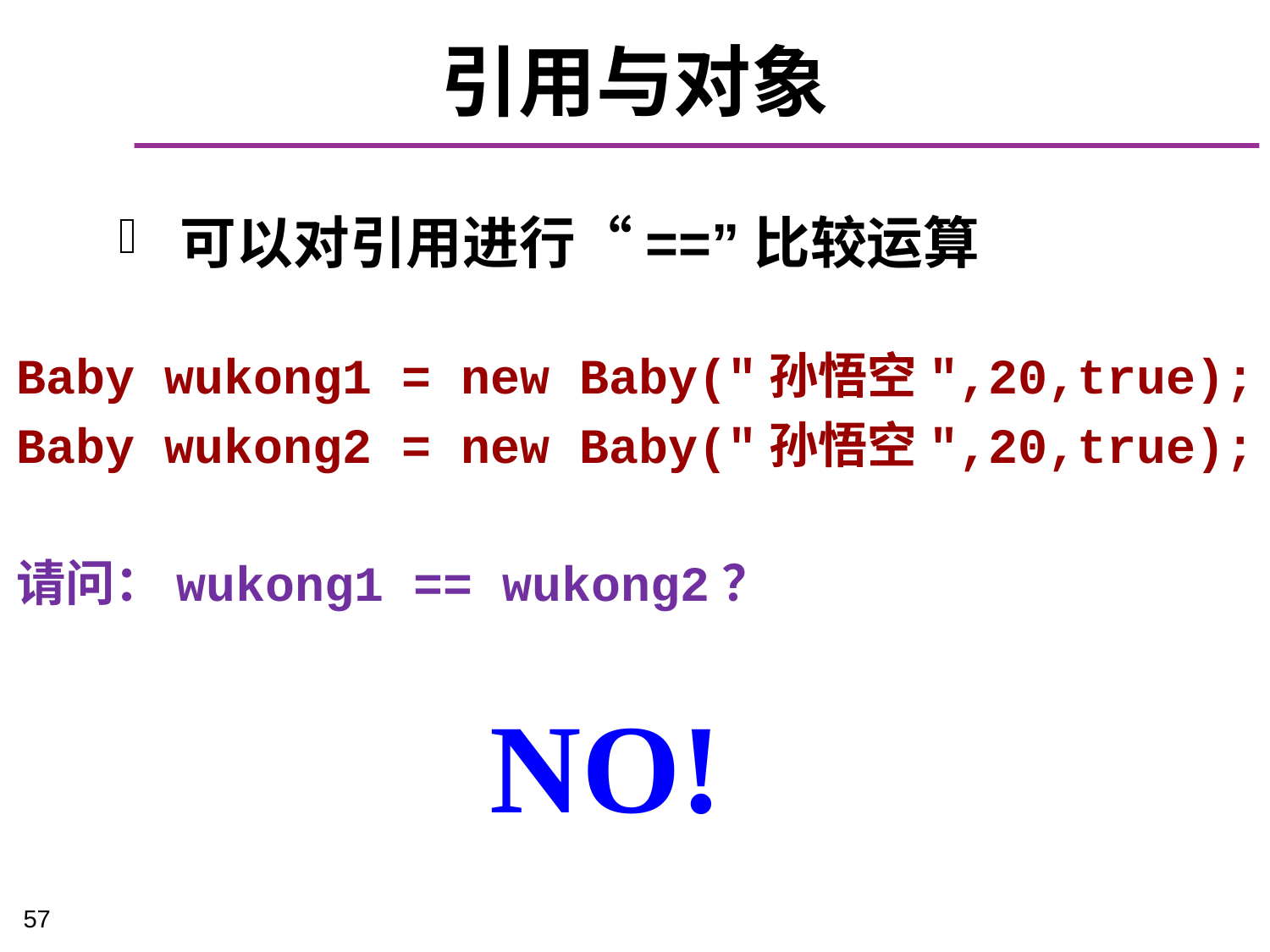

# 引用与对象
可以对引用进行“==”比较运算
Baby wukong1 = new Baby("孙悟空",20,true);
Baby wukong2 = new Baby("孙悟空",20,true);

请问：wukong1 == wukong2？
NO!
57